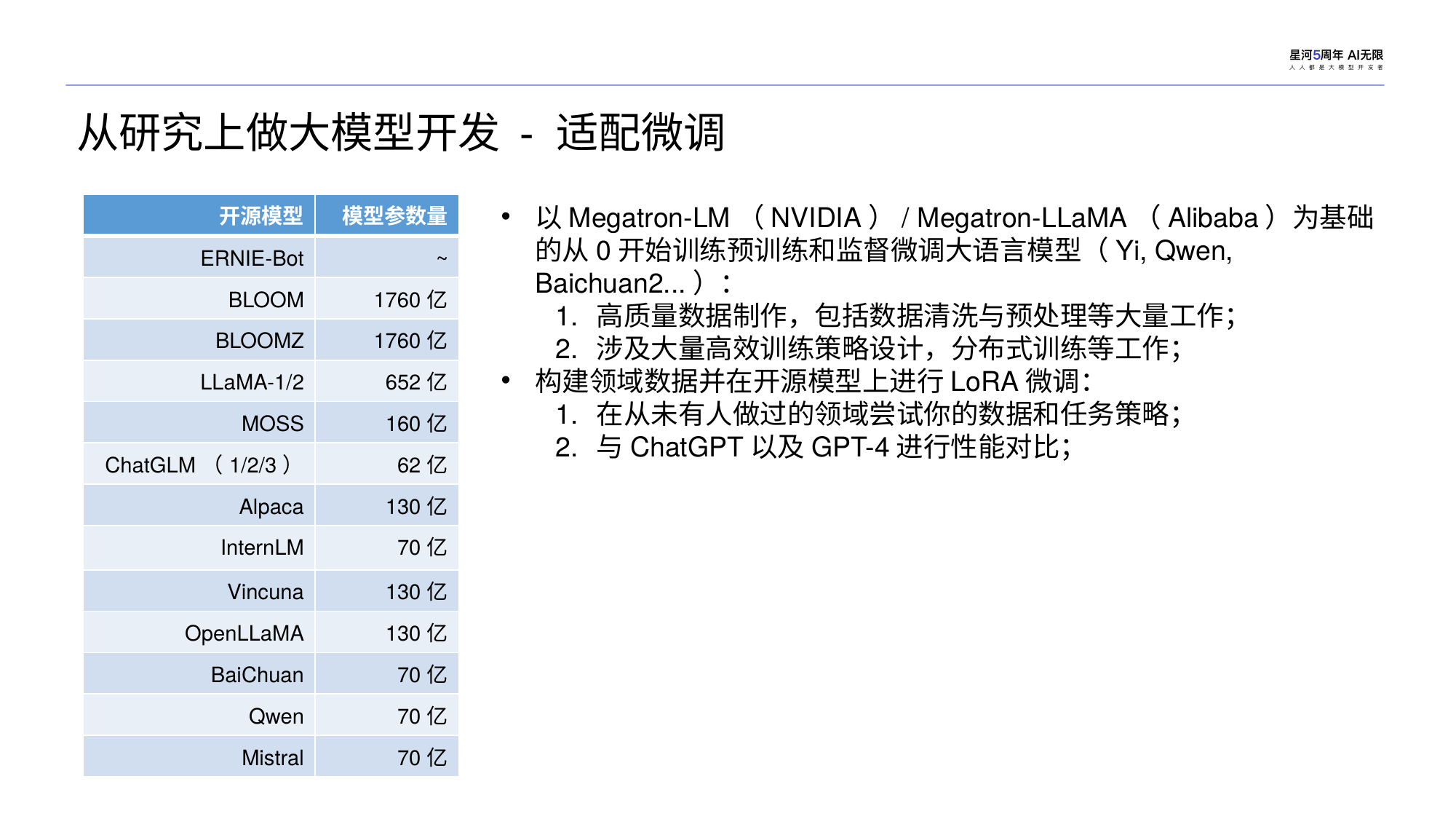

从研究上做大模型开发 - 适配微调
| 开源模型 | 模型参数量 |
| --- | --- |
| ERNIE-Bot | ~ |
| BLOOM | 1760亿 |
| BLOOMZ | 1760亿 |
| LLaMA-1/2 | 652亿 |
| MOSS | 160亿 |
| ChatGLM（1/2/3） | 62亿 |
| Alpaca | 130亿 |
| InternLM | 70亿 |
| Vincuna | 130亿 |
| OpenLLaMA | 130亿 |
| BaiChuan | 70亿 |
| Qwen | 70亿 |
| Mistral | 70亿 |
以Megatron-LM（NVIDIA）/ Megatron-LLaMA（Alibaba）为基础的从0开始训练预训练和监督微调大语言模型（Yi, Qwen, Baichuan2...）：
高质量数据制作，包括数据清洗与预处理等大量工作；
涉及大量高效训练策略设计，分布式训练等工作；
构建领域数据并在开源模型上进行LoRA微调：
在从未有人做过的领域尝试你的数据和任务策略；
与ChatGPT以及GPT-4进行性能对比；